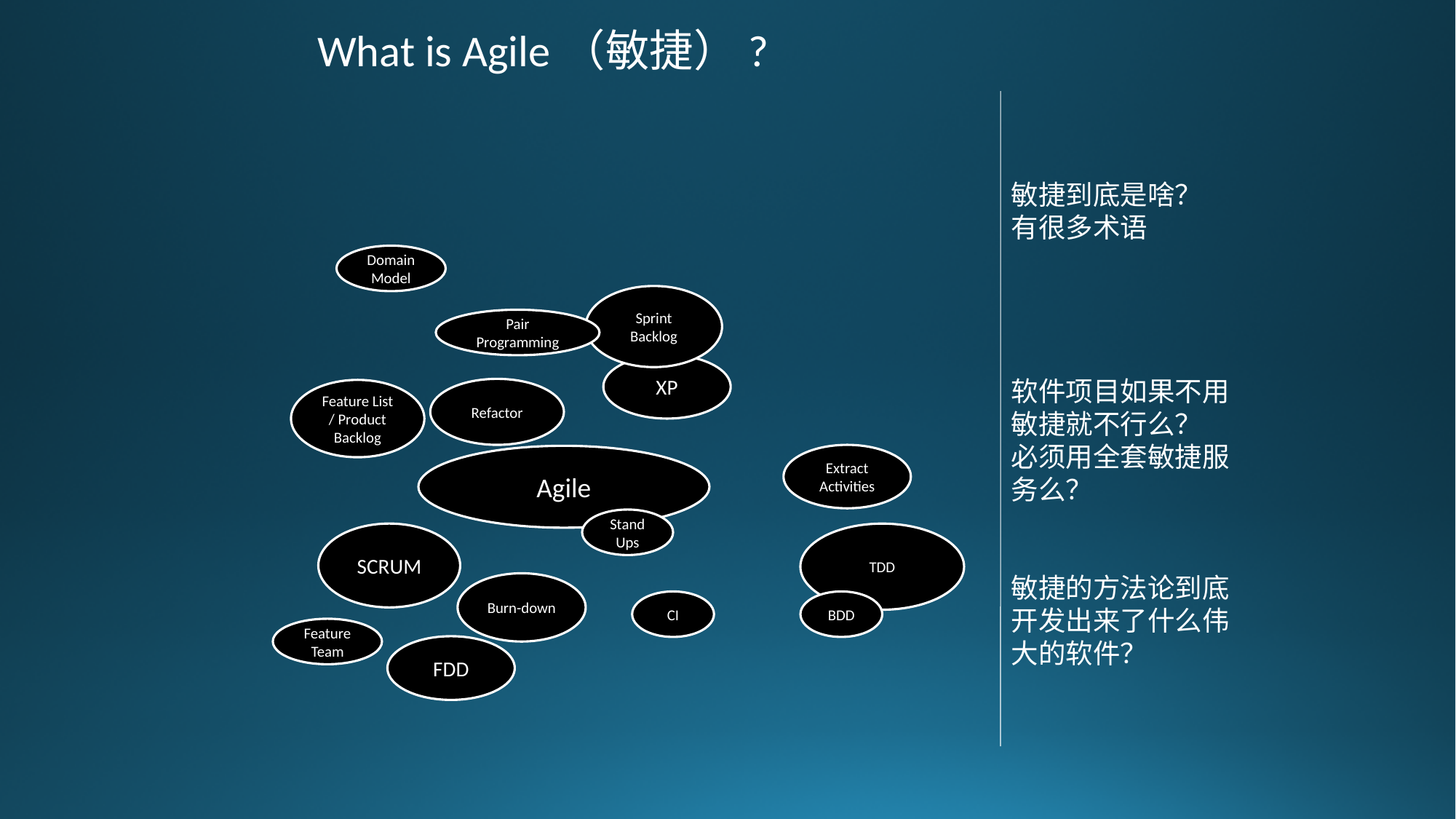

# What is Agile（敏捷）?
敏捷到底是啥？
有很多术语

软件项目如果不用敏捷就不行么？
必须用全套敏捷服务么？

敏捷的方法论到底开发出来了什么伟大的软件？
Domain Model
Sprint
Backlog
Pair Programming
XP
Refactor
Feature List / Product
Backlog
Extract Activities
Agile
StandUps
SCRUM
TDD
Burn-down
CI
BDD
Feature Team
FDD